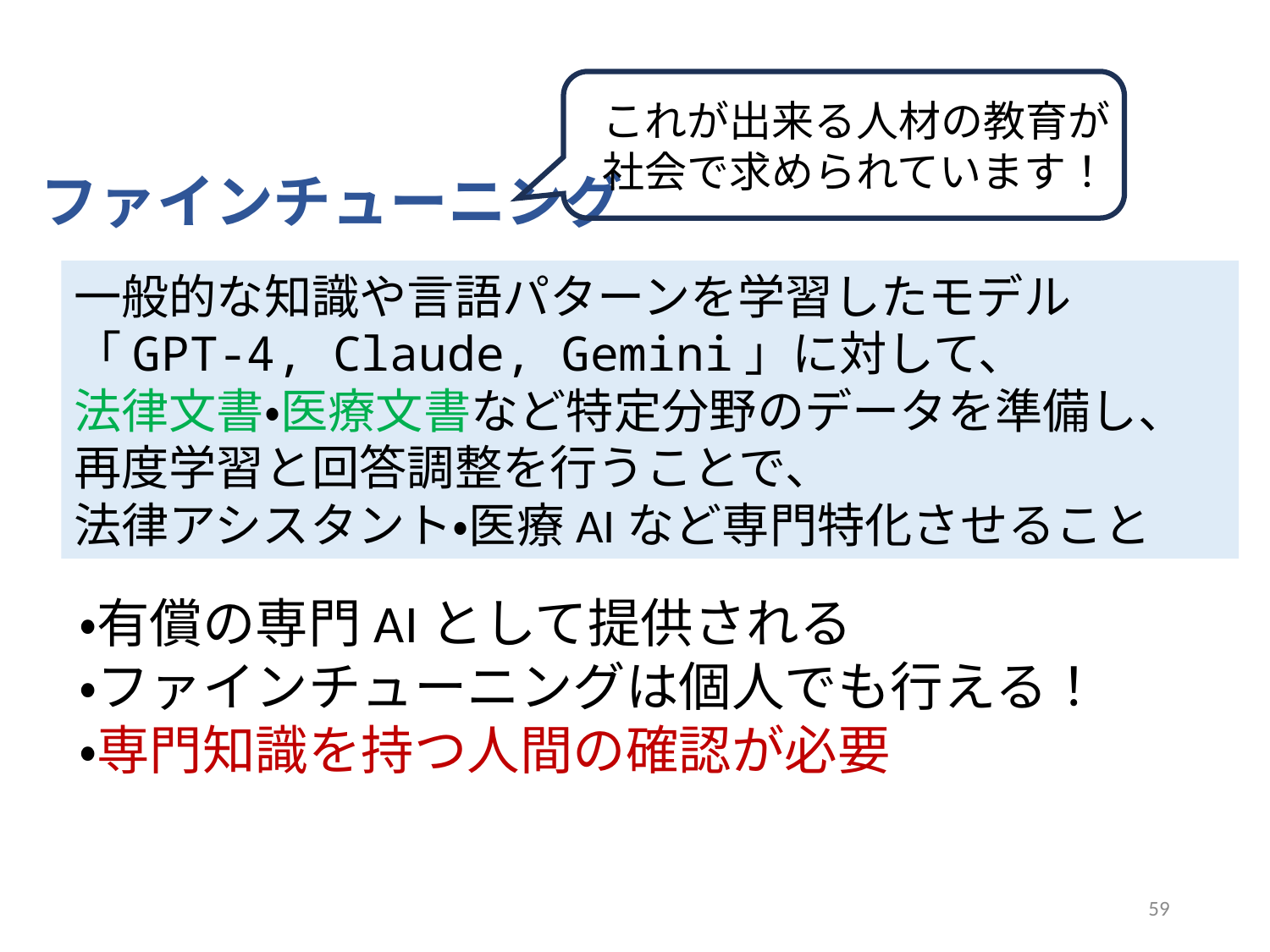

これが出来る人材の教育が
社会で求められています！
ファインチューニング
一般的な知識や言語パターンを学習したモデル
「GPT-4, Claude, Gemini」に対して、
法律文書・医療文書など特定分野のデータを準備し、
再度学習と回答調整を行うことで、
法律アシスタント・医療AIなど専門特化させること
・有償の専門AIとして提供される
・ファインチューニングは個人でも行える！
・専門知識を持つ人間の確認が必要
59